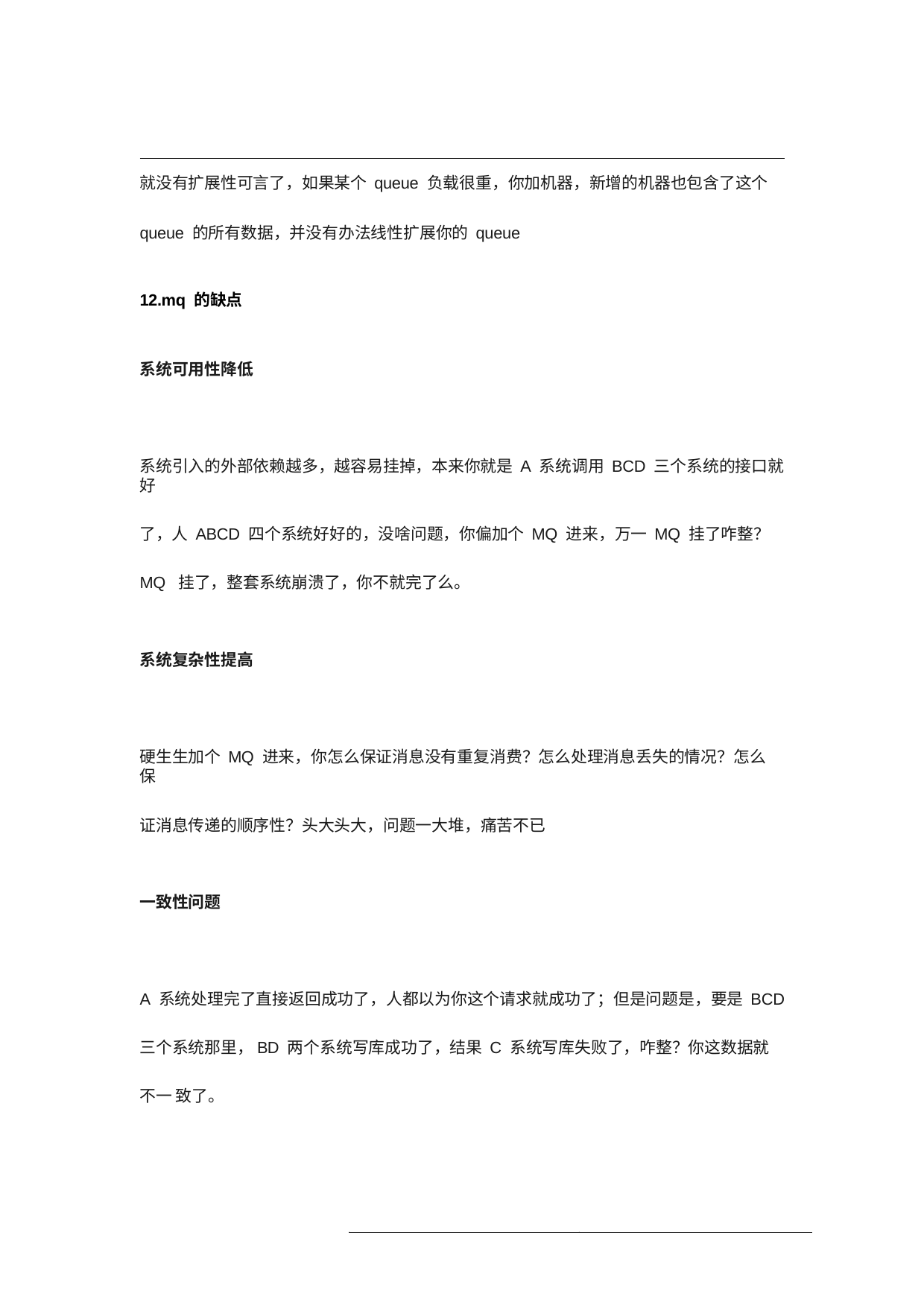

就没有扩展性可言了，如果某个 queue 负载很重，你加机器，新增的机器也包含了这个

queue 的所有数据，并没有办法线性扩展你的 queue
12.mq 的缺点
系统可用性降低
系统引入的外部依赖越多，越容易挂掉，本来你就是 A 系统调用 BCD 三个系统的接口就好
了，人 ABCD 四个系统好好的，没啥问题，你偏加个 MQ 进来，万一 MQ 挂了咋整？MQ  挂了，整套系统崩溃了，你不就完了么。
系统复杂性提高
硬生生加个 MQ 进来，你怎么保证消息没有重复消费？怎么处理消息丢失的情况？怎么保

证消息传递的顺序性？头大头大，问题一大堆，痛苦不已
一致性问题
A 系统处理完了直接返回成功了，人都以为你这个请求就成功了；但是问题是，要是 BCD
三个系统那里，BD 两个系统写库成功了，结果 C 系统写库失败了，咋整？你这数据就不一 致了。